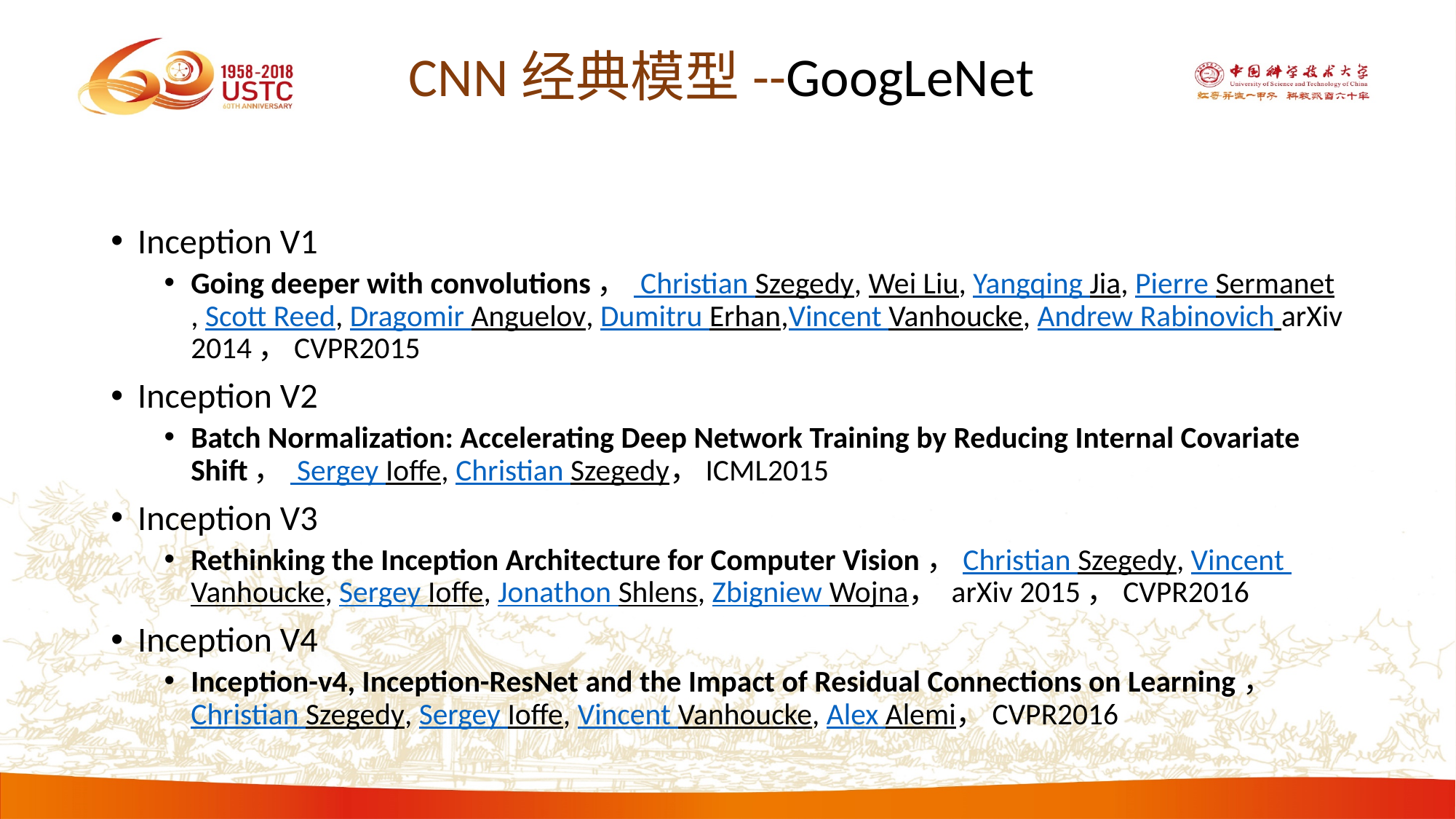

# CNN经典模型--GoogLeNet
Inception V1
Going deeper with convolutions， Christian Szegedy, Wei Liu, Yangqing Jia, Pierre Sermanet, Scott Reed, Dragomir Anguelov, Dumitru Erhan,Vincent Vanhoucke, Andrew Rabinovich arXiv 2014，CVPR2015
Inception V2
Batch Normalization: Accelerating Deep Network Training by Reducing Internal Covariate Shift， Sergey Ioffe, Christian Szegedy，ICML2015
Inception V3
Rethinking the Inception Architecture for Computer Vision，Christian Szegedy, Vincent Vanhoucke, Sergey Ioffe, Jonathon Shlens, Zbigniew Wojna， arXiv 2015，CVPR2016
Inception V4
Inception-v4, Inception-ResNet and the Impact of Residual Connections on Learning，Christian Szegedy, Sergey Ioffe, Vincent Vanhoucke, Alex Alemi，CVPR2016